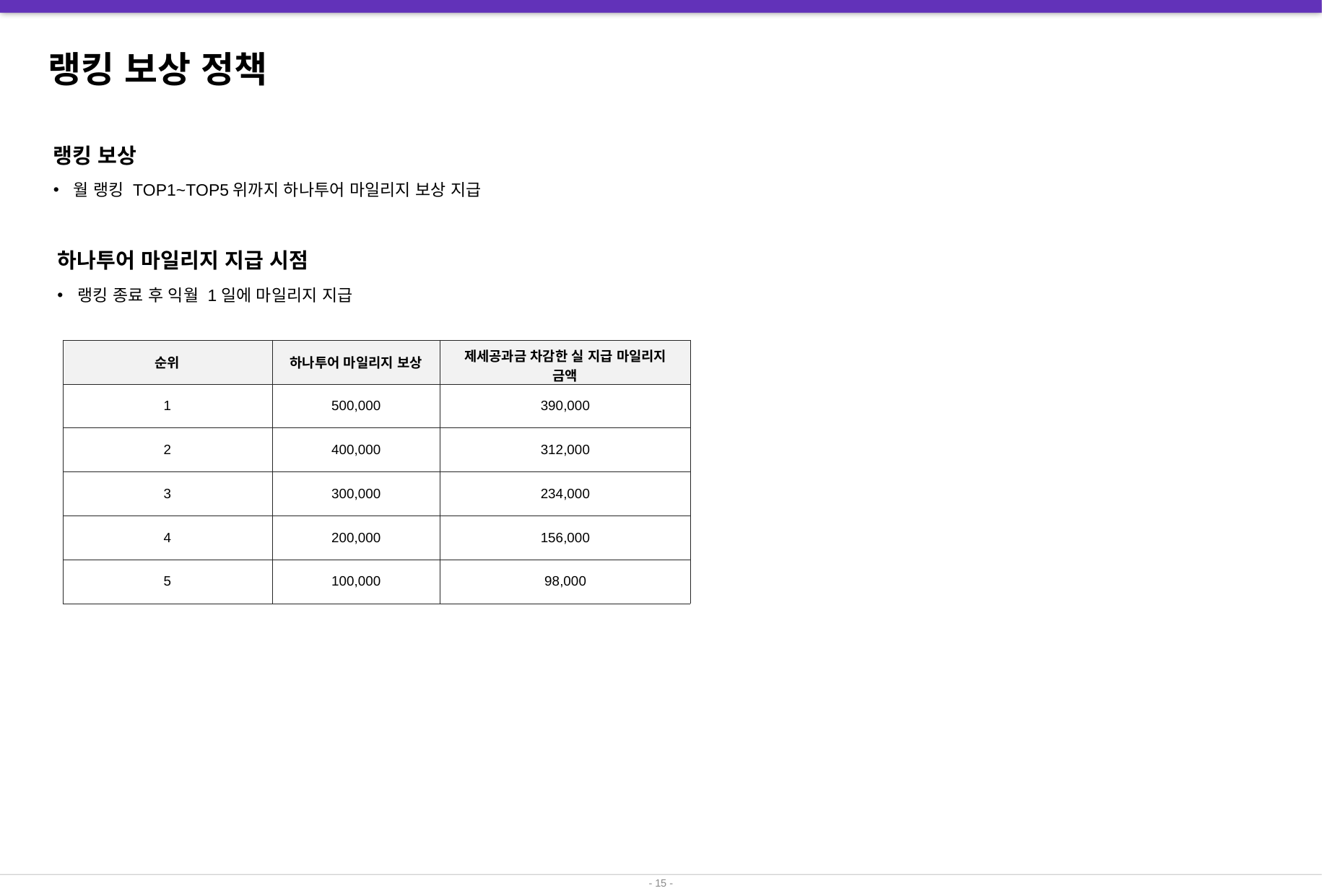

# 랭킹 보상 정책
랭킹 보상
월 랭킹 TOP1~TOP5위까지 하나투어 마일리지 보상 지급
하나투어 마일리지 지급 시점
랭킹 종료 후 익월 1일에 마일리지 지급
| 순위 | 하나투어 마일리지 보상 | 제세공과금 차감한 실 지급 마일리지 금액 |
| --- | --- | --- |
| 1 | 500,000 | 390,000 |
| 2 | 400,000 | 312,000 |
| 3 | 300,000 | 234,000 |
| 4 | 200,000 | 156,000 |
| 5 | 100,000 | 98,000 |
- 15 -